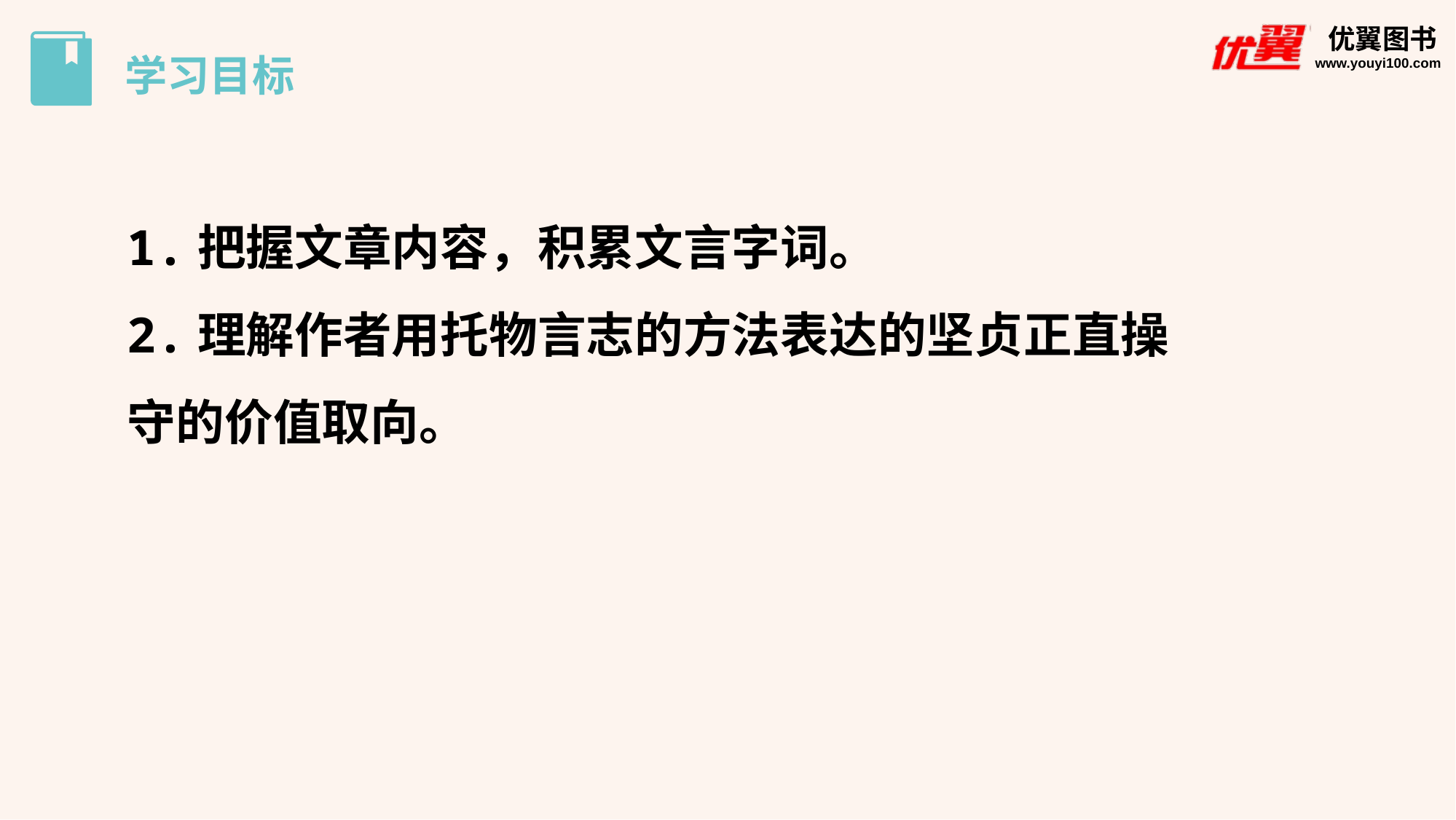

学习目标
1.把握文章内容，积累文言字词。
2.理解作者用托物言志的方法表达的坚贞正直操守的价值取向。